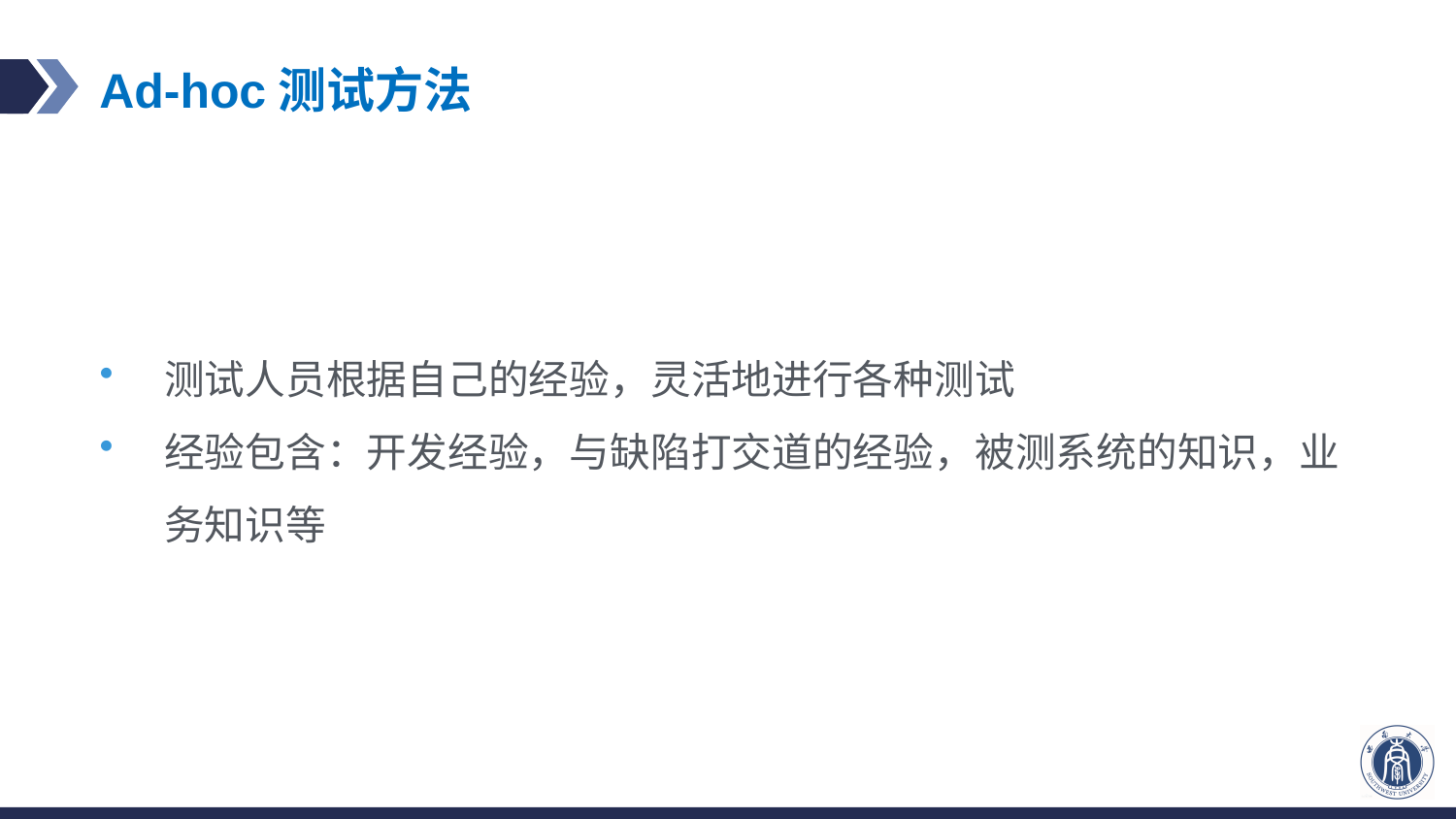

# Ad-hoc测试方法
测试人员根据自己的经验，灵活地进行各种测试
经验包含：开发经验，与缺陷打交道的经验，被测系统的知识，业务知识等